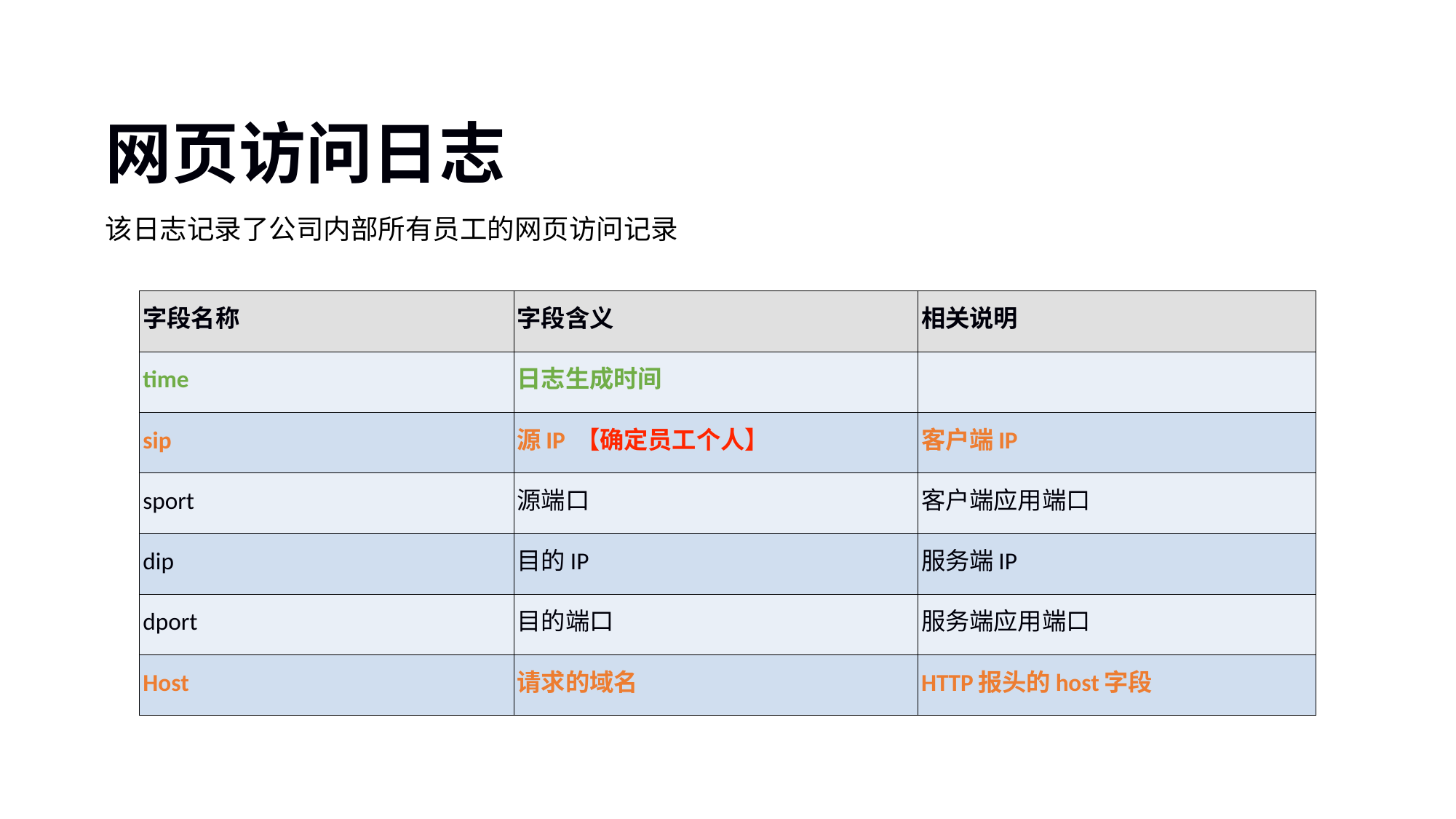

# 网页访问日志
该日志记录了公司内部所有员工的网页访问记录
| 字段名称 | 字段含义 | 相关说明 |
| --- | --- | --- |
| time | 日志生成时间 |  |
| sip | 源IP 【确定员工个人】 | 客户端IP |
| sport | 源端口 | 客户端应用端口 |
| dip | 目的IP | 服务端IP |
| dport | 目的端口 | 服务端应用端口 |
| Host | 请求的域名 | HTTP报头的host字段 |